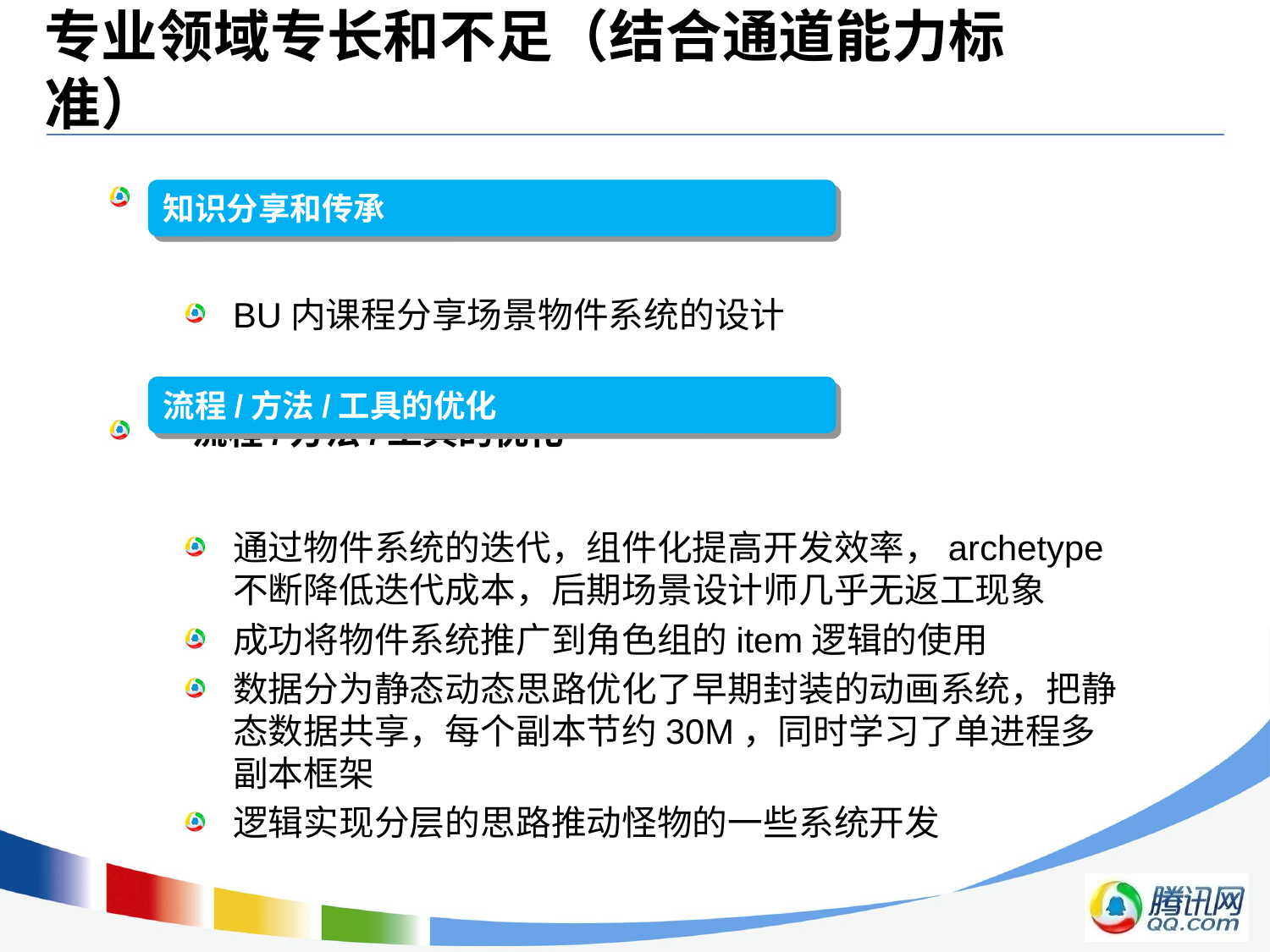

# 专业领域专长和不足（结合通道能力标准）
    专业课程的讲授

BU内课程分享场景物件系统的设计

     流程/方法/工具的优化

通过物件系统的迭代，组件化提高开发效率，archetype不断降低迭代成本，后期场景设计师几乎无返工现象
成功将物件系统推广到角色组的item逻辑的使用
数据分为静态动态思路优化了早期封装的动画系统，把静态数据共享，每个副本节约30M，同时学习了单进程多副本框架
逻辑实现分层的思路推动怪物的一些系统开发

知识分享和传承
流程/方法/工具的优化